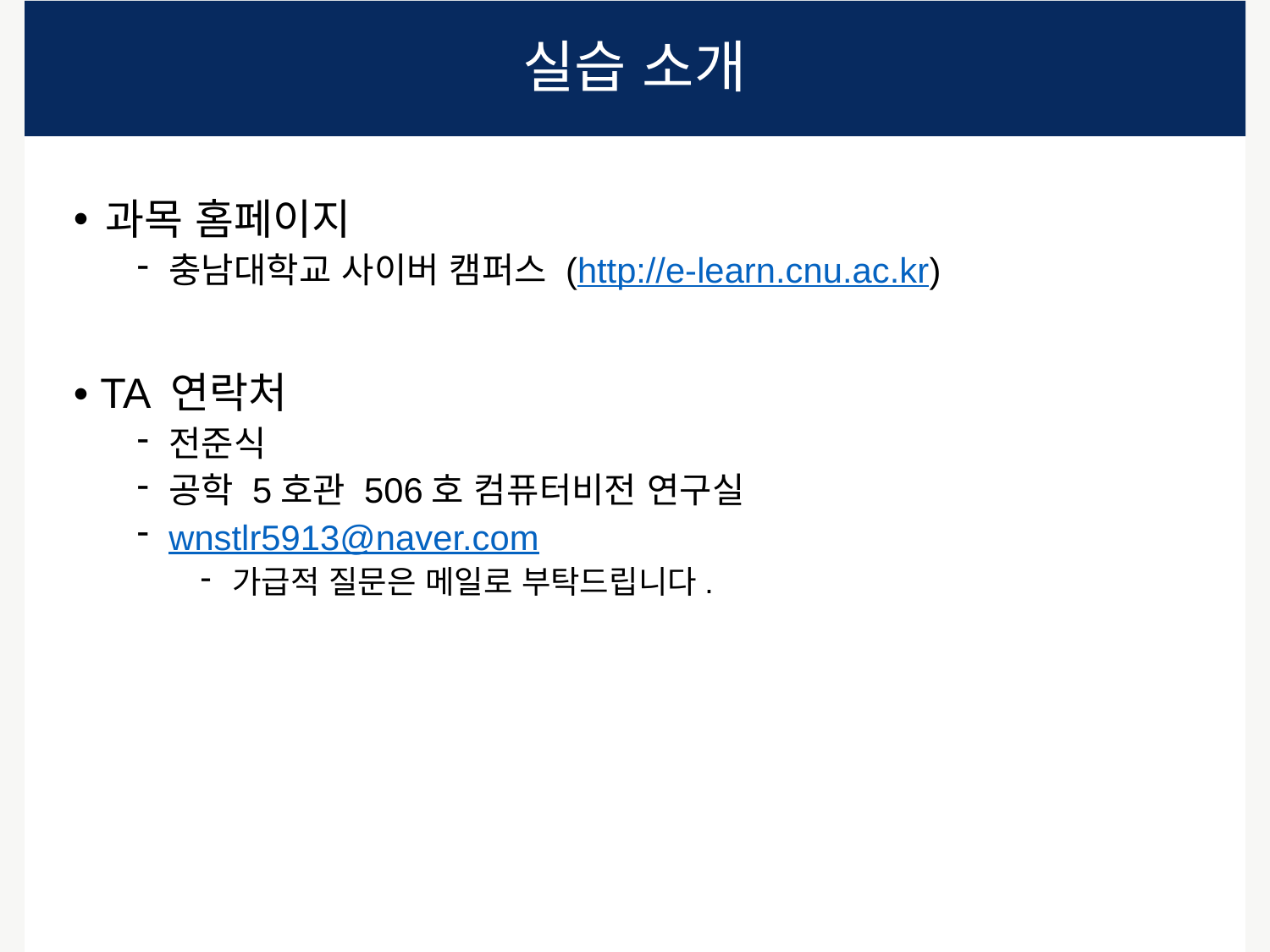

# 실습 소개
과목 홈페이지
충남대학교 사이버 캠퍼스 (http://e-learn.cnu.ac.kr)

• TA 연락처
전준식
공학 5호관 506호 컴퓨터비전 연구실
wnstlr5913@naver.com
가급적 질문은 메일로 부탁드립니다.